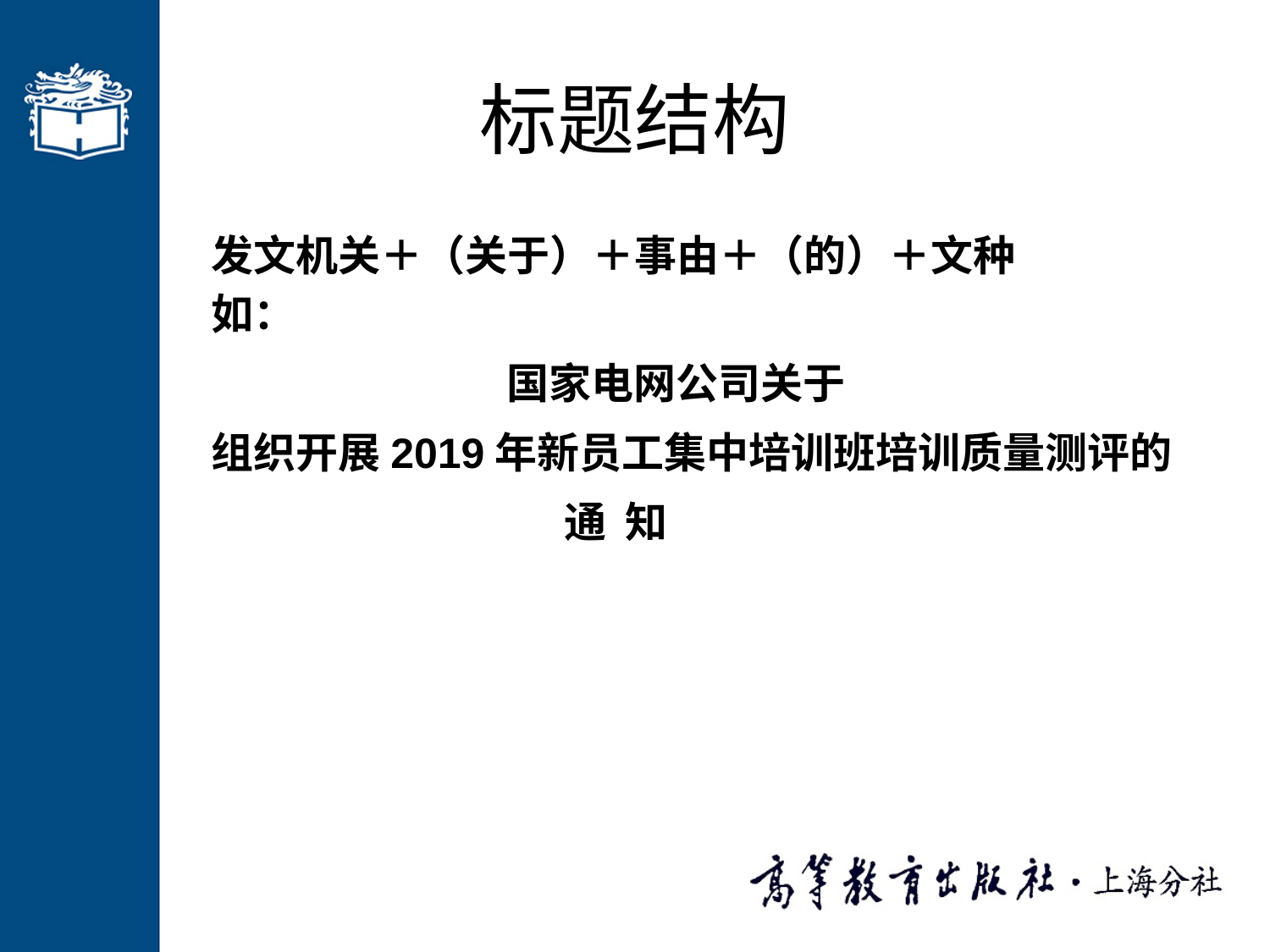

# 标题结构
发文机关＋（关于）＋事由＋（的）＋文种
如：
                              国家电网公司关于
组织开展2019年新员工集中培训班培训质量测评的
                                    通  知